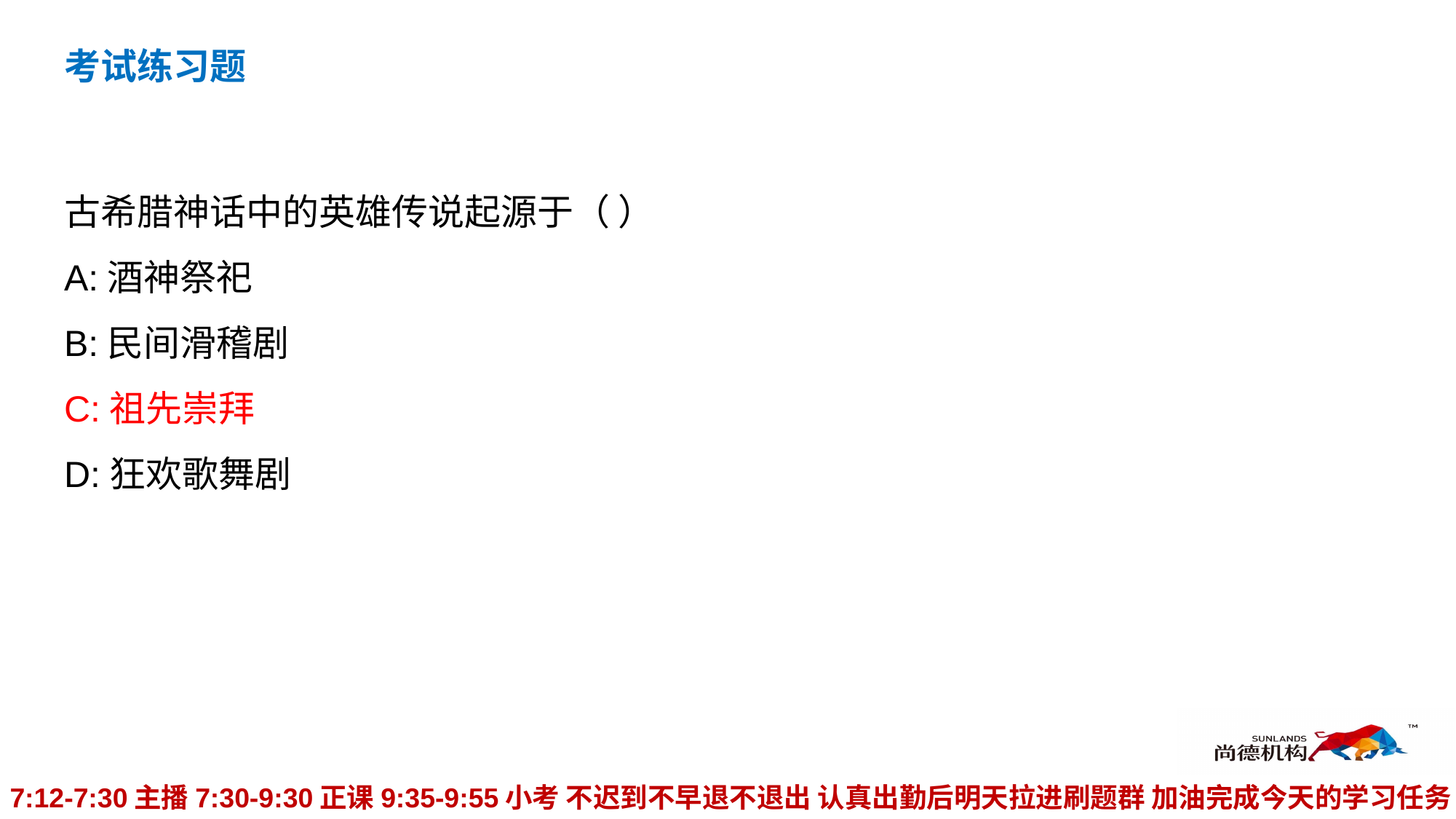

考试练习题
古希腊神话中的英雄传说起源于（ ）
A:酒神祭祀
B:民间滑稽剧
C:祖先崇拜
D:狂欢歌舞剧